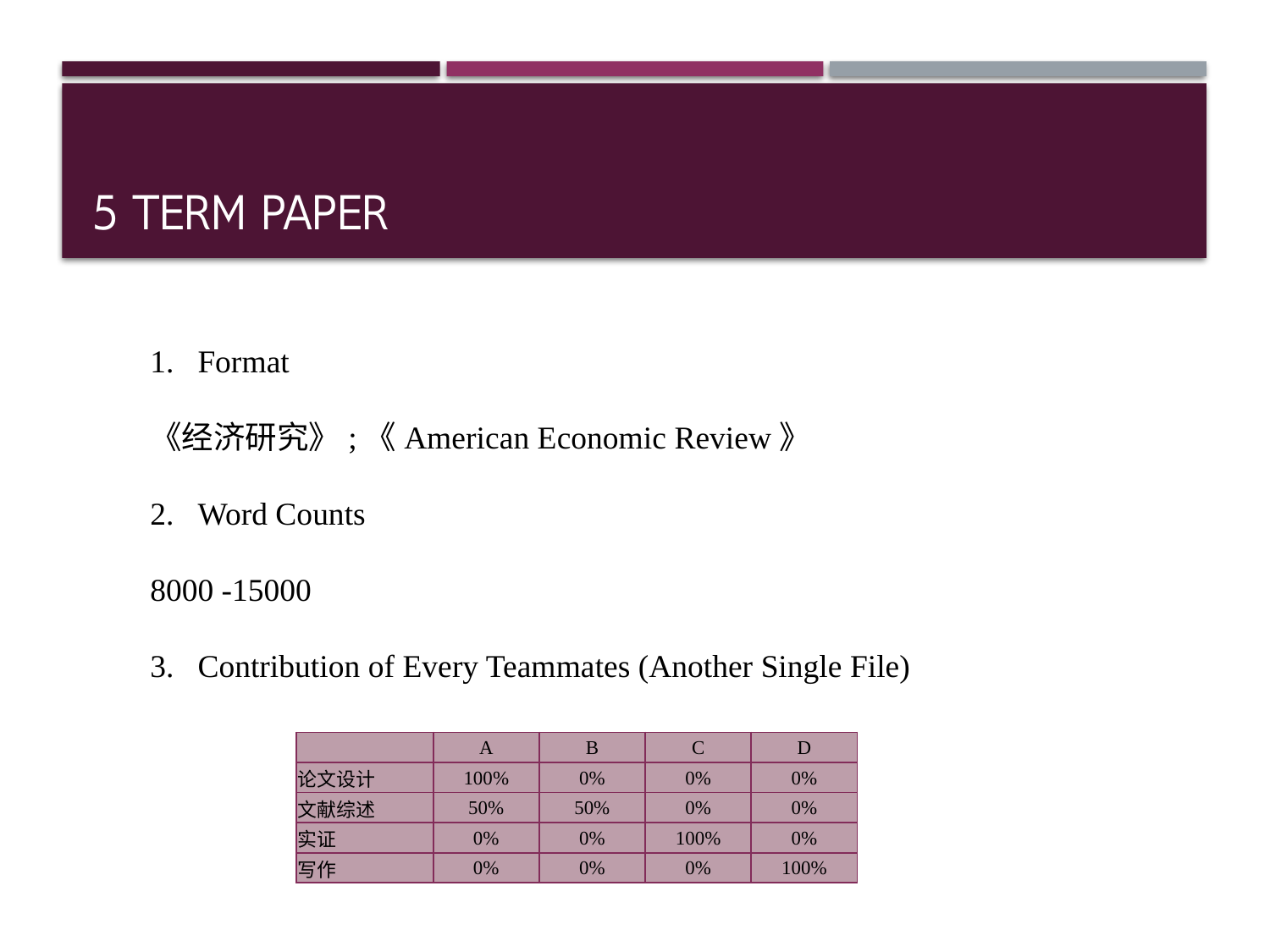

# 5 Term Paper
Format

《经济研究》;《American Economic Review》

Word Counts

8000 -15000

Contribution of Every Teammates (Another Single File)

|  | A | B | C | D |
| --- | --- | --- | --- | --- |
| 论文设计 | 100% | 0% | 0% | 0% |
| 文献综述 | 50% | 50% | 0% | 0% |
| 实证 | 0% | 0% | 100% | 0% |
| 写作 | 0% | 0% | 0% | 100% |